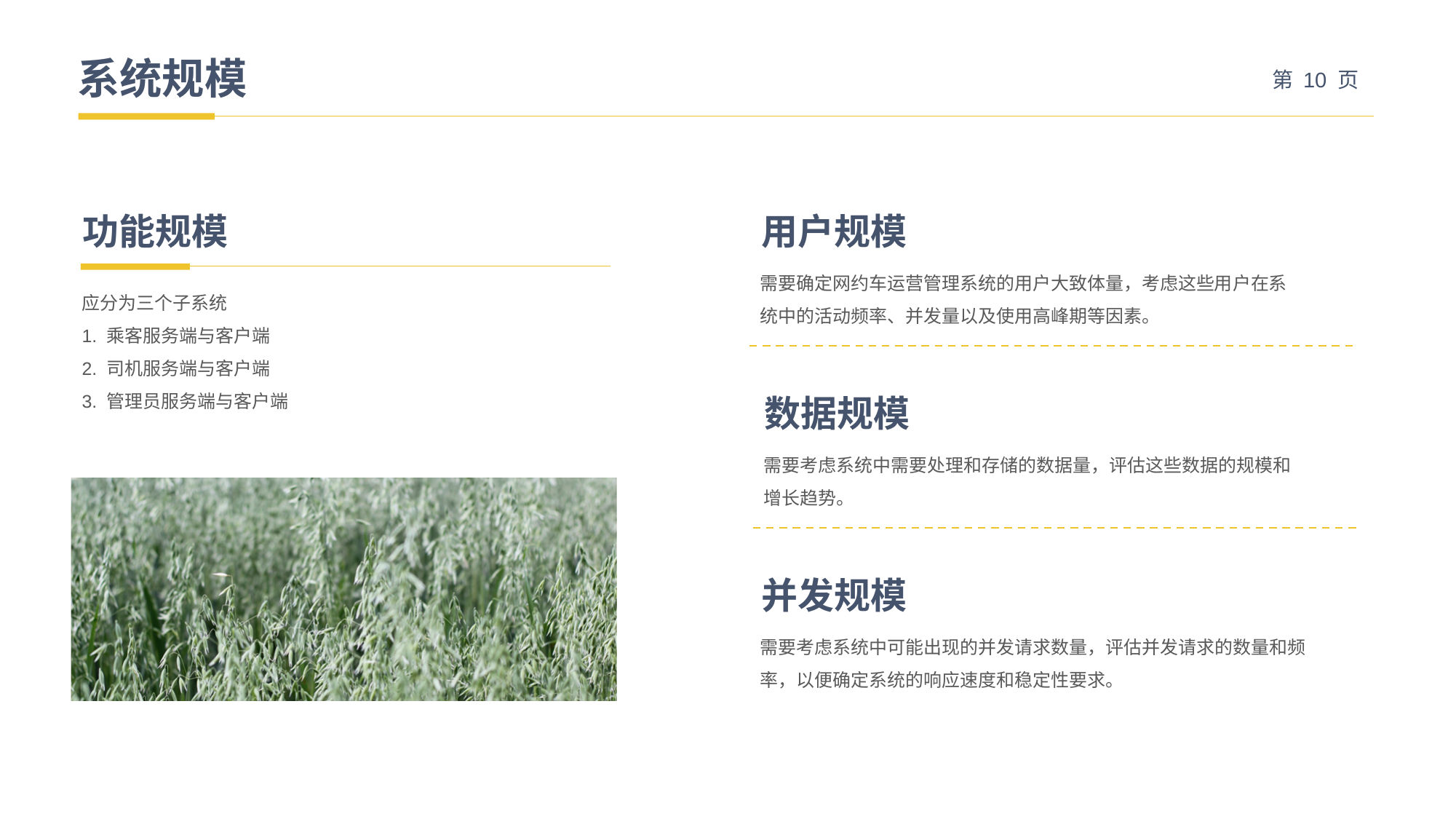

系统规模
功能规模

应分为三个子系统
1. 乘客服务端与客户端
2. 司机服务端与客户端
3. 管理员服务端与客户端
用户规模
需要确定网约车运营管理系统的用户大致体量，考虑这些用户在系统中的活动频率、并发量以及使用高峰期等因素。
数据规模
需要考虑系统中需要处理和存储的数据量，评估这些数据的规模和增长趋势。

并发规模
需要考虑系统中可能出现的并发请求数量，评估并发请求的数量和频率，以便确定系统的响应速度和稳定性要求。